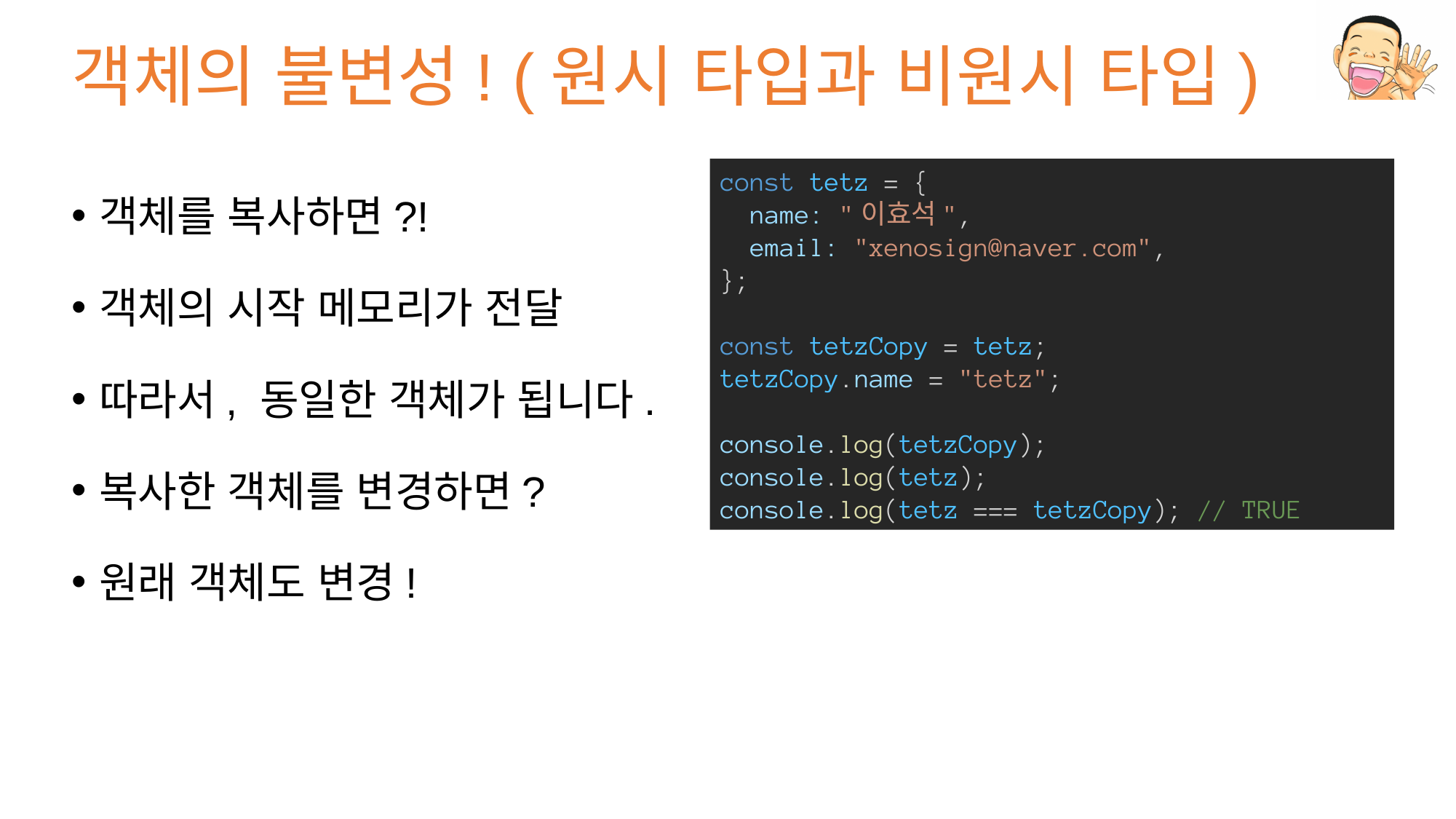

# 객체의 불변성! (원시 타입과 비원시 타입)
const tetz = {
  name: "이효석",
  email: "xenosign@naver.com",
};
const tetzCopy = tetz;
tetzCopy.name = "tetz";

console.log(tetzCopy);
console.log(tetz);
console.log(tetz === tetzCopy); // TRUE
객체를 복사하면?!
객체의 시작 메모리가 전달
따라서, 동일한 객체가 됩니다.
복사한 객체를 변경하면?
원래 객체도 변경!